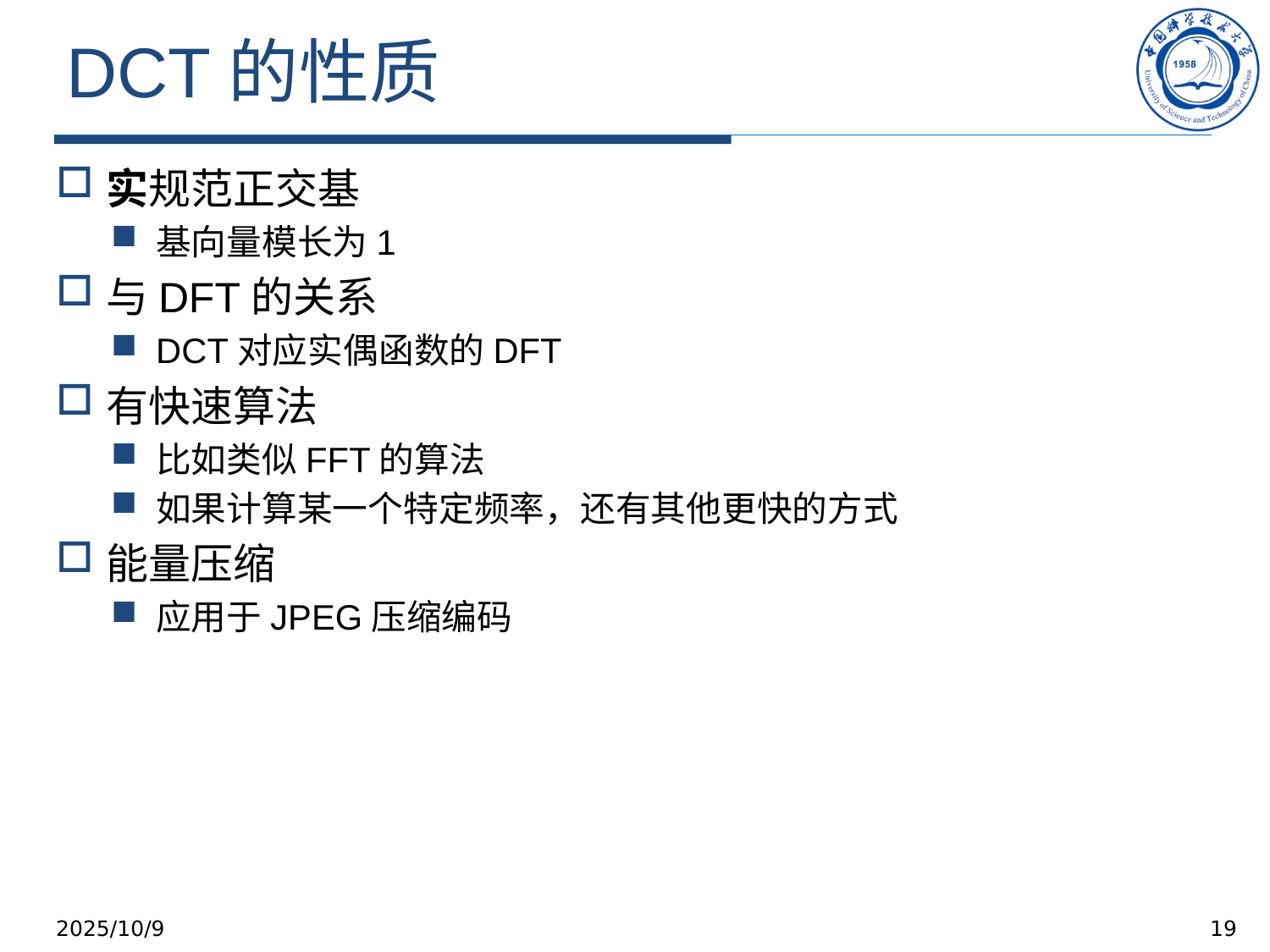

# DCT的性质
实规范正交基
基向量模长为1
与DFT的关系
DCT对应实偶函数的DFT
有快速算法
比如类似FFT的算法
如果计算某一个特定频率，还有其他更快的方式
能量压缩
应用于JPEG压缩编码

2025/10/9
19